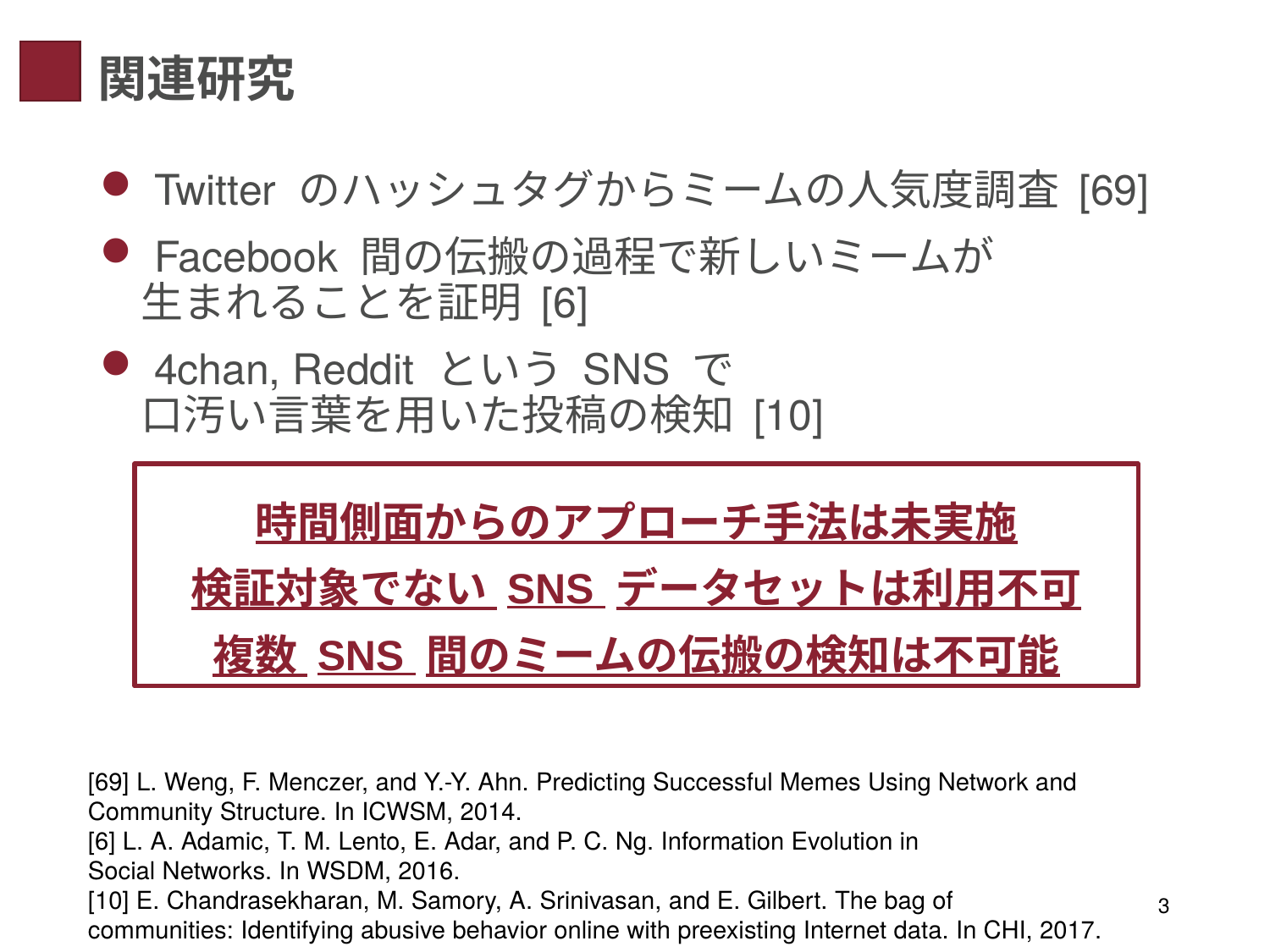

# 関連研究
 Twitter のハッシュタグからミームの人気度調査 [69]
 Facebook 間の伝搬の過程で新しいミームが
 生まれることを証明 [6]
 4chan, Reddit という SNS で
 口汚い言葉を用いた投稿の検知 [10]
時間側面からのアプローチ手法は未実施
検証対象でない SNS データセットは利用不可
複数 SNS 間のミームの伝搬の検知は不可能
[69] L. Weng, F. Menczer, and Y.-Y. Ahn. Predicting Successful Memes Using Network and Community Structure. In ICWSM, 2014.
[6] L. A. Adamic, T. M. Lento, E. Adar, and P. C. Ng. Information Evolution in Social Networks. In WSDM, 2016.
[10] E. Chandrasekharan, M. Samory, A. Srinivasan, and E. Gilbert. The bag of communities: Identifying abusive behavior online with preexisting Internet data. In CHI, 2017.
3